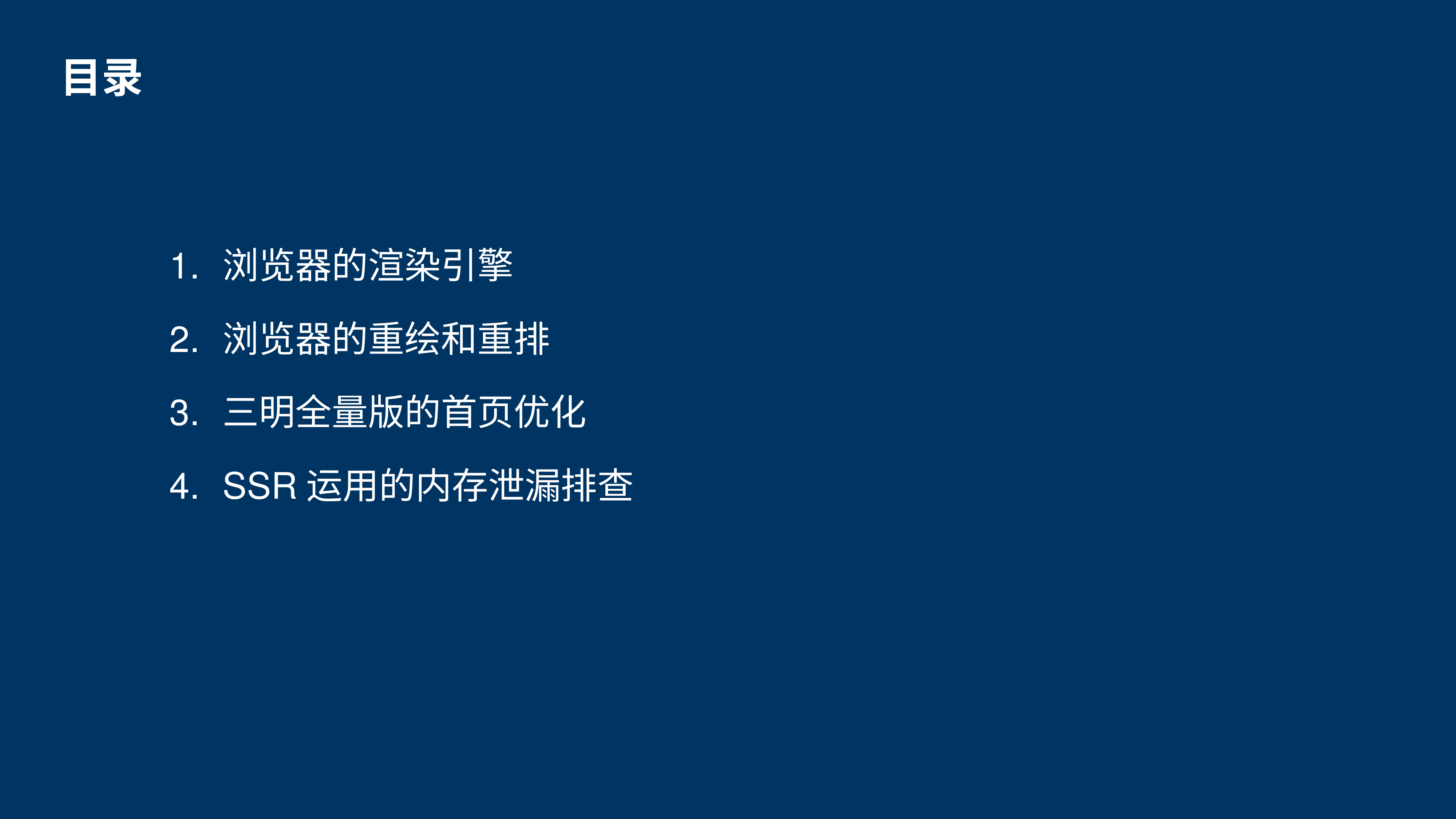

目录
浏览器的渲染引擎
浏览器的重绘和重排
三明全量版的首页优化
SSR运用的内存泄漏排查